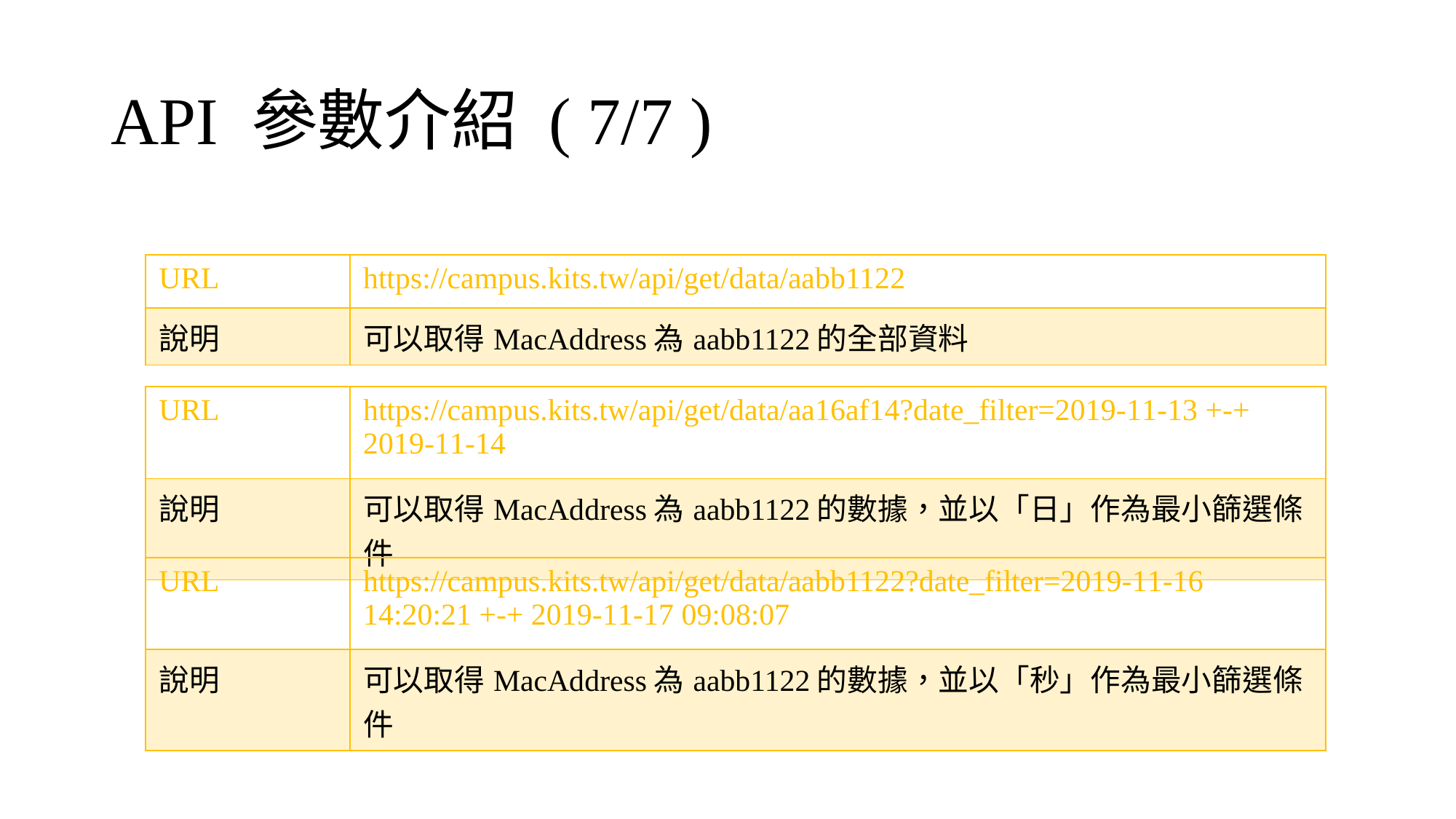

# API 參數介紹 ( 7/7 )
| URL | https://campus.kits.tw/api/get/data/aabb1122 |
| --- | --- |
| 說明 | 可以取得MacAddress為aabb1122的全部資料 |
| URL | https://campus.kits.tw/api/get/data/aa16af14?date\_filter=2019-11-13 +-+ 2019-11-14 |
| --- | --- |
| 說明 | 可以取得MacAddress為aabb1122的數據，並以「日」作為最小篩選條件 |
| URL | https://campus.kits.tw/api/get/data/aabb1122?date\_filter=2019-11-16 14:20:21 +-+ 2019-11-17 09:08:07 |
| --- | --- |
| 說明 | 可以取得MacAddress為aabb1122的數據，並以「秒」作為最小篩選條件 |